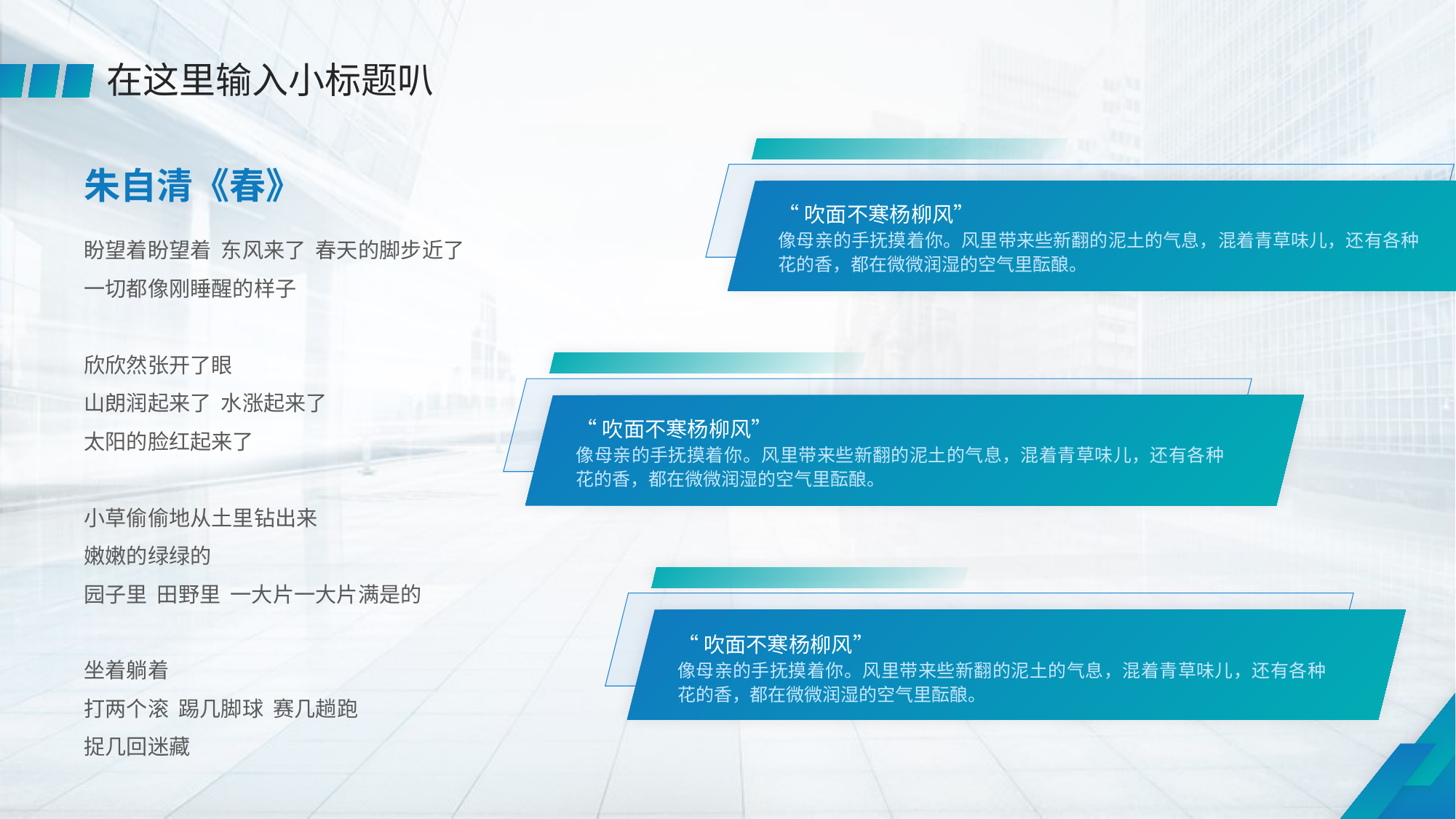

在这里输入小标题叭

朱自清《春》
盼望着盼望着  东风来了  春天的脚步近了
一切都像刚睡醒的样子

欣欣然张开了眼
山朗润起来了  水涨起来了
太阳的脸红起来了

小草偷偷地从土里钻出来
嫩嫩的绿绿的
园子里  田野里  一大片一大片满是的

坐着躺着
打两个滚  踢几脚球  赛几趟跑
捉几回迷藏
“吹面不寒杨柳风”
像母亲的手抚摸着你。风里带来些新翻的泥土的气息，混着青草味儿，还有各种花的香，都在微微润湿的空气里酝酿。

“吹面不寒杨柳风”
像母亲的手抚摸着你。风里带来些新翻的泥土的气息，混着青草味儿，还有各种花的香，都在微微润湿的空气里酝酿。

“吹面不寒杨柳风”
像母亲的手抚摸着你。风里带来些新翻的泥土的气息，混着青草味儿，还有各种花的香，都在微微润湿的空气里酝酿。